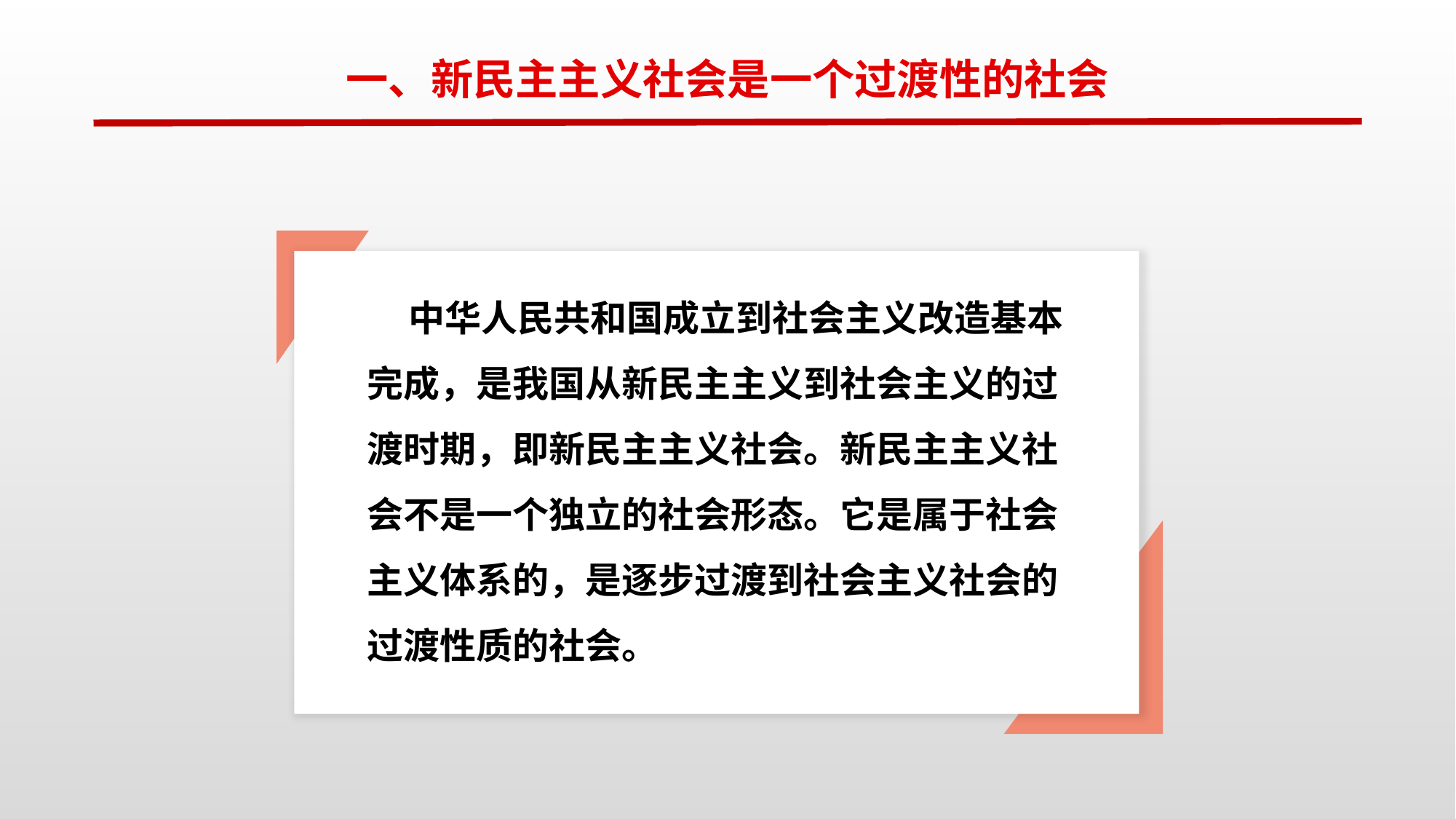

一、新民主主义社会是一个过渡性的社会

    中华人民共和国成立到社会主义改造基本完成，是我国从新民主主义到社会主义的过渡时期，即新民主主义社会。新民主主义社会不是一个独立的社会形态。它是属于社会主义体系的，是逐步过渡到社会主义社会的过渡性质的社会。